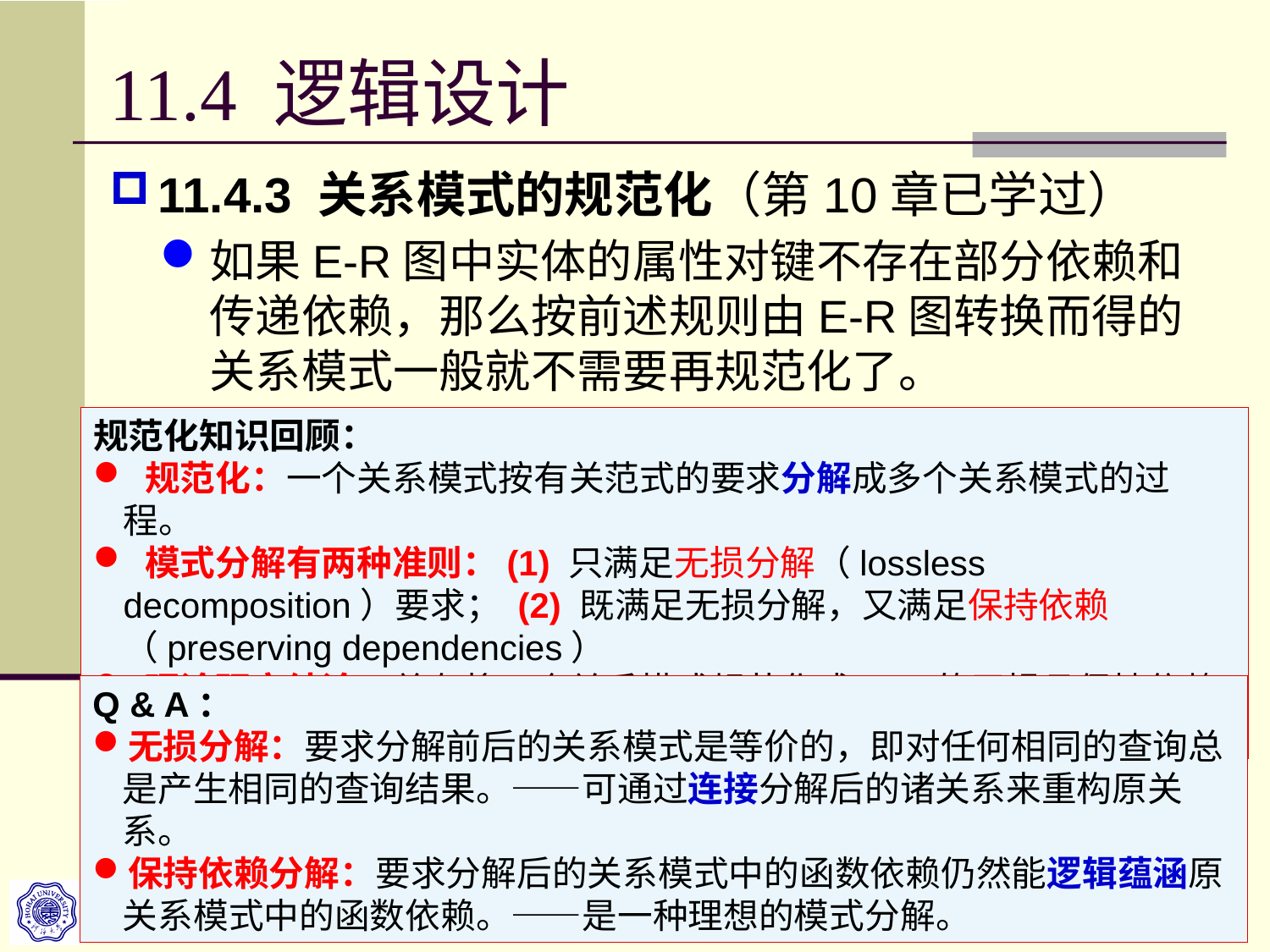

# 11.4 逻辑设计
11.4.3 关系模式的规范化（第10章已学过）
如果E-R图中实体的属性对键不存在部分依赖和传递依赖，那么按前述规则由E-R图转换而得的关系模式一般就不需要再规范化了。

规范化知识回顾：
 规范化：一个关系模式按有关范式的要求分解成多个关系模式的过程。
 模式分解有两种准则：(1) 只满足无损分解（lossless decomposition）要求； (2) 既满足无损分解，又满足保持依赖（preserving dependencies）
 理论研究结论：总有将一个关系模式规范化成3NF的无损且保持依赖的分解；总有将一个关系模式规范化成BCNF的无损分解。
Q & A：
无损分解：要求分解前后的关系模式是等价的，即对任何相同的查询总是产生相同的查询结果。——可通过连接分解后的诸关系来重构原关系。
保持依赖分解：要求分解后的关系模式中的函数依赖仍然能逻辑蕴涵原关系模式中的函数依赖。——是一种理想的模式分解。
Copyright © by 许卓明, 河海大学. All rights reserved.
48
《数据库系统原理》第11章—数据库设计